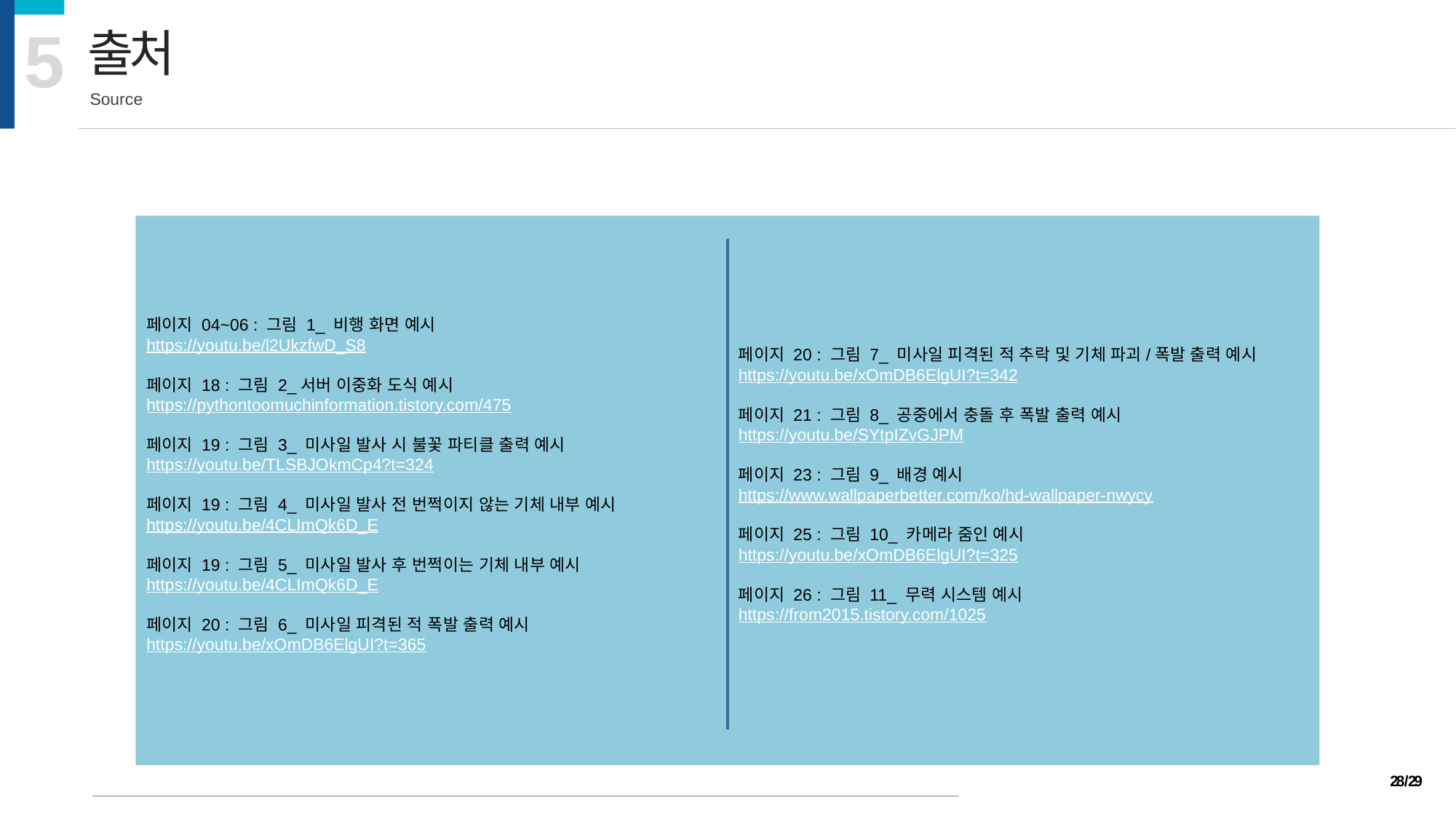

5
출처
Source

페이지 04~06 : 그림 1_ 비행 화면 예시
https://youtu.be/l2UkzfwD_S8

페이지 18 : 그림 2_서버 이중화 도식 예시
https://pythontoomuchinformation.tistory.com/475

페이지 19 : 그림 3_ 미사일 발사 시 불꽃 파티클 출력 예시
https://youtu.be/TLSBJOkmCp4?t=324

페이지 19 : 그림 4_ 미사일 발사 전 번쩍이지 않는 기체 내부 예시
https://youtu.be/4CLImQk6D_E

페이지 19 : 그림 5_ 미사일 발사 후 번쩍이는 기체 내부 예시
https://youtu.be/4CLImQk6D_E

페이지 20 : 그림 6_ 미사일 피격된 적 폭발 출력 예시
https://youtu.be/xOmDB6ElgUI?t=365
페이지 20 : 그림 7_ 미사일 피격된 적 추락 및 기체 파괴/폭발 출력 예시
https://youtu.be/xOmDB6ElgUI?t=342

페이지 21 : 그림 8_ 공중에서 충돌 후 폭발 출력 예시
https://youtu.be/SYtpIZvGJPM

페이지 23 : 그림 9_ 배경 예시
https://www.wallpaperbetter.com/ko/hd-wallpaper-nwycy

페이지 25 : 그림 10_ 카메라 줌인 예시
https://youtu.be/xOmDB6ElgUI?t=325

페이지 26 : 그림 11_ 무력 시스템 예시
https://from2015.tistory.com/1025

28 / 29